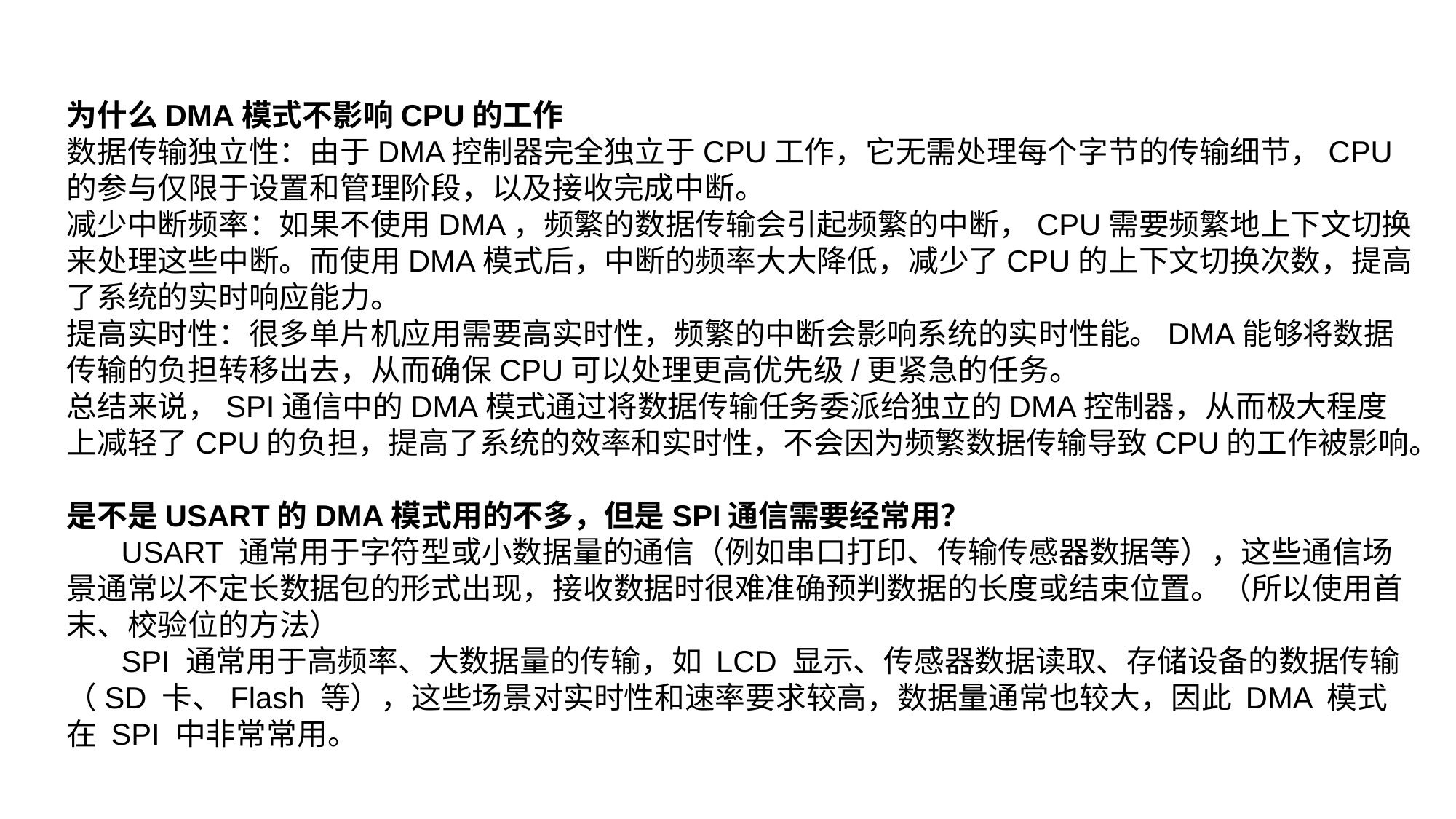

为什么DMA模式不影响CPU的工作
数据传输独立性：由于DMA控制器完全独立于CPU工作，它无需处理每个字节的传输细节，CPU的参与仅限于设置和管理阶段，以及接收完成中断。
减少中断频率：如果不使用DMA，频繁的数据传输会引起频繁的中断，CPU需要频繁地上下文切换来处理这些中断。而使用DMA模式后，中断的频率大大降低，减少了CPU的上下文切换次数，提高了系统的实时响应能力。
提高实时性：很多单片机应用需要高实时性，频繁的中断会影响系统的实时性能。DMA能够将数据传输的负担转移出去，从而确保CPU可以处理更高优先级/更紧急的任务。
总结来说，SPI通信中的DMA模式通过将数据传输任务委派给独立的DMA控制器，从而极大程度上减轻了CPU的负担，提高了系统的效率和实时性，不会因为频繁数据传输导致CPU的工作被影响。

是不是USART的DMA模式用的不多，但是SPI通信需要经常用？
USART 通常用于字符型或小数据量的通信（例如串口打印、传输传感器数据等），这些通信场景通常以不定长数据包的形式出现，接收数据时很难准确预判数据的长度或结束位置。（所以使用首末、校验位的方法）
SPI 通常用于高频率、大数据量的传输，如 LCD 显示、传感器数据读取、存储设备的数据传输（SD 卡、Flash 等），这些场景对实时性和速率要求较高，数据量通常也较大，因此 DMA 模式在 SPI 中非常常用。